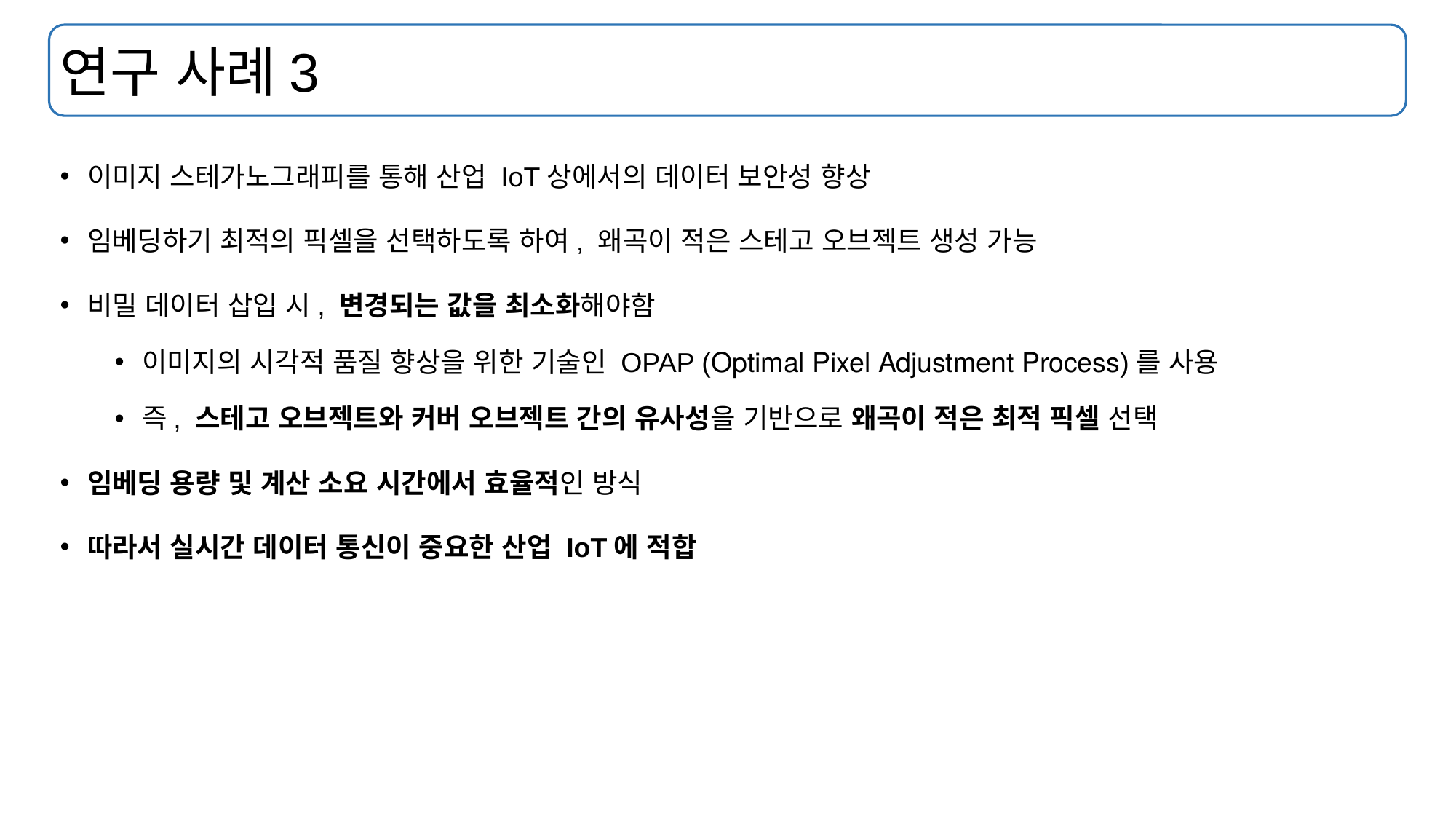

# 연구 사례3
이미지 스테가노그래피를 통해 산업 IoT상에서의 데이터 보안성 향상
임베딩하기 최적의 픽셀을 선택하도록 하여, 왜곡이 적은 스테고 오브젝트 생성 가능
비밀 데이터 삽입 시, 변경되는 값을 최소화해야함
이미지의 시각적 품질 향상을 위한 기술인 OPAP (Optimal Pixel Adjustment Process)를 사용
즉, 스테고 오브젝트와 커버 오브젝트 간의 유사성을 기반으로 왜곡이 적은 최적 픽셀 선택
임베딩 용량 및 계산 소요 시간에서 효율적인 방식
따라서 실시간 데이터 통신이 중요한 산업 IoT에 적합